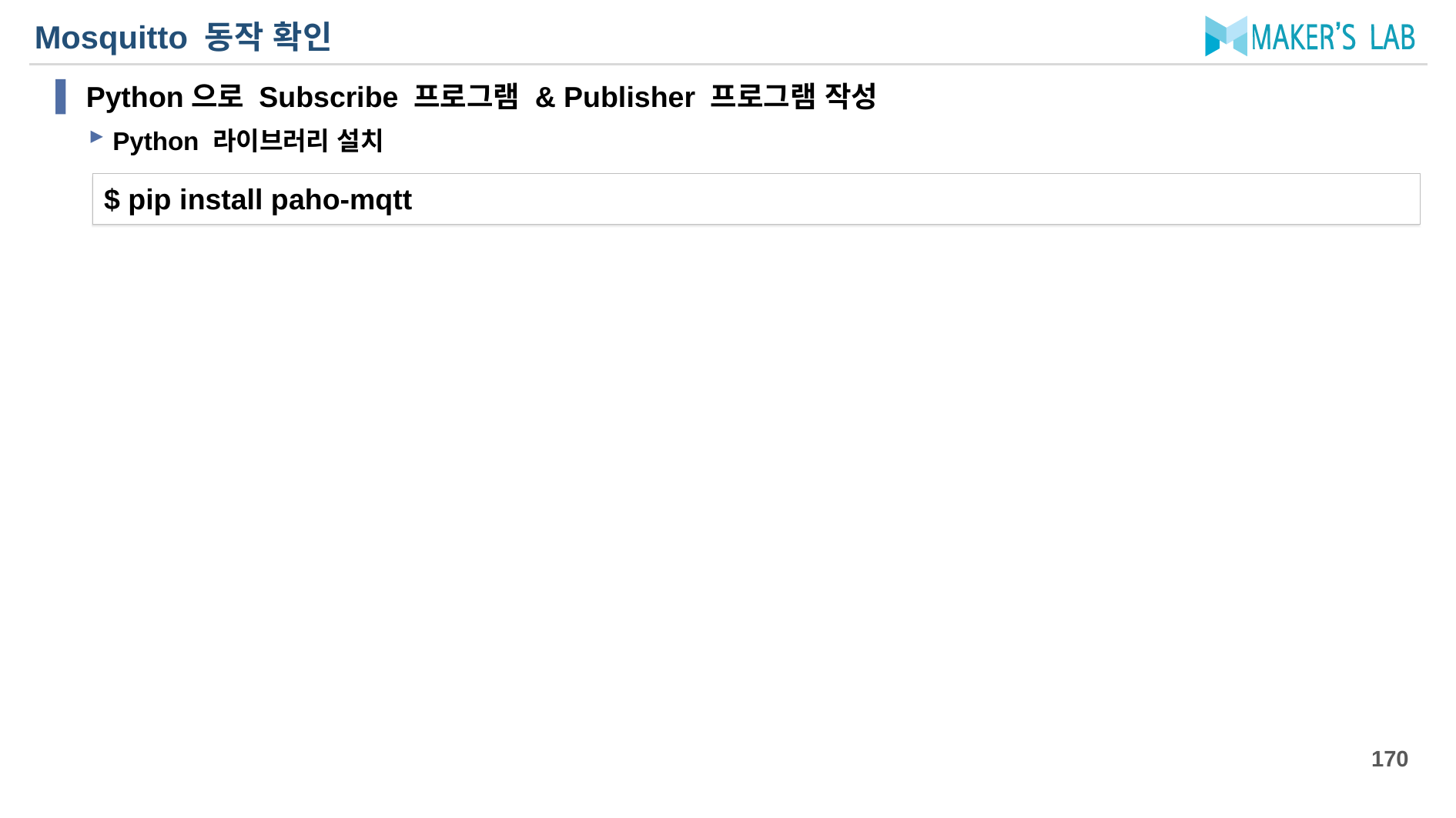

# Mosquitto 동작 확인
Python으로 Subscribe 프로그램 & Publisher 프로그램 작성
Python 라이브러리 설치
$ pip install paho-mqtt
170